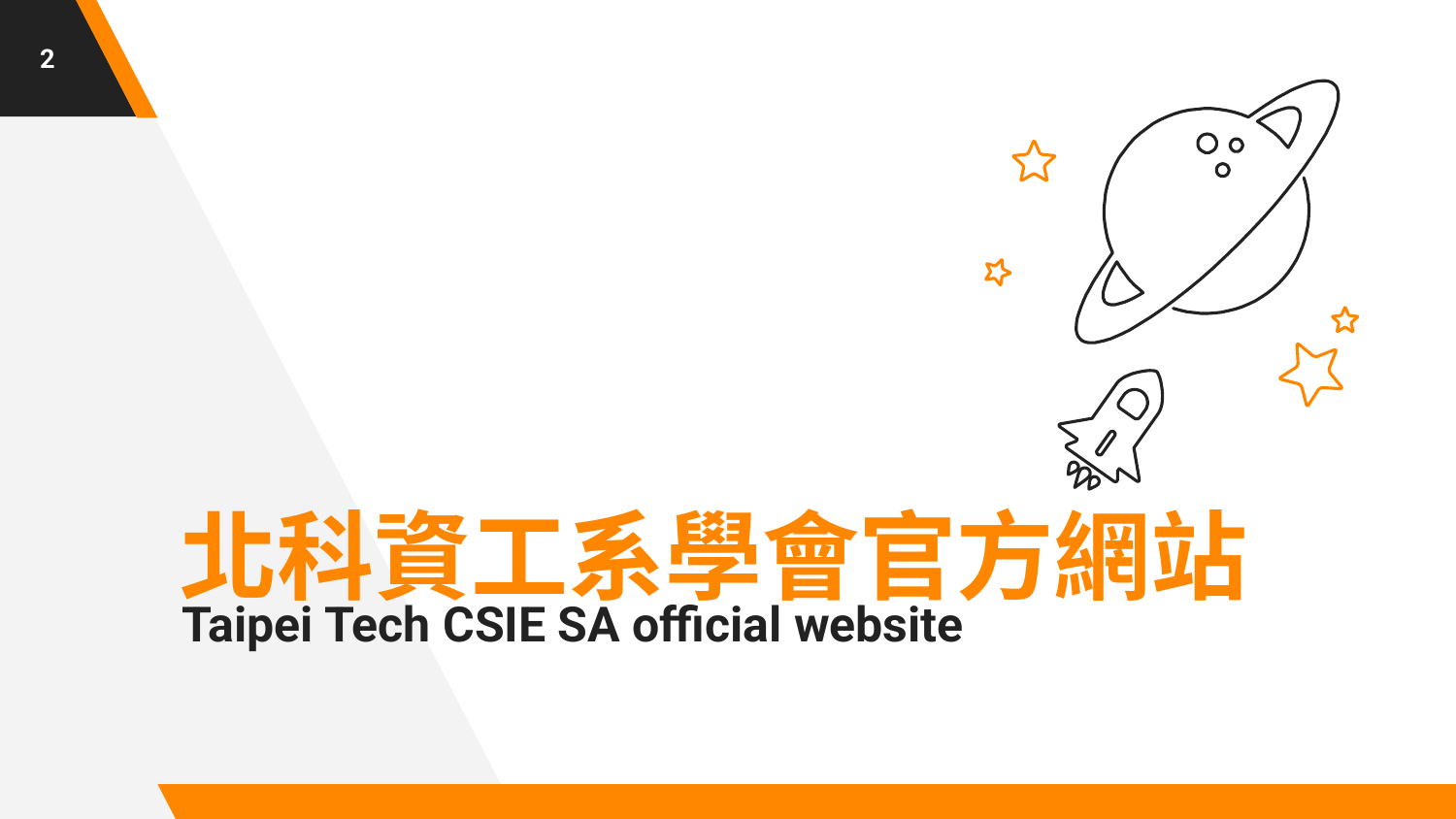

2

北科資工系學會官方網站
Taipei Tech CSIE SA official website